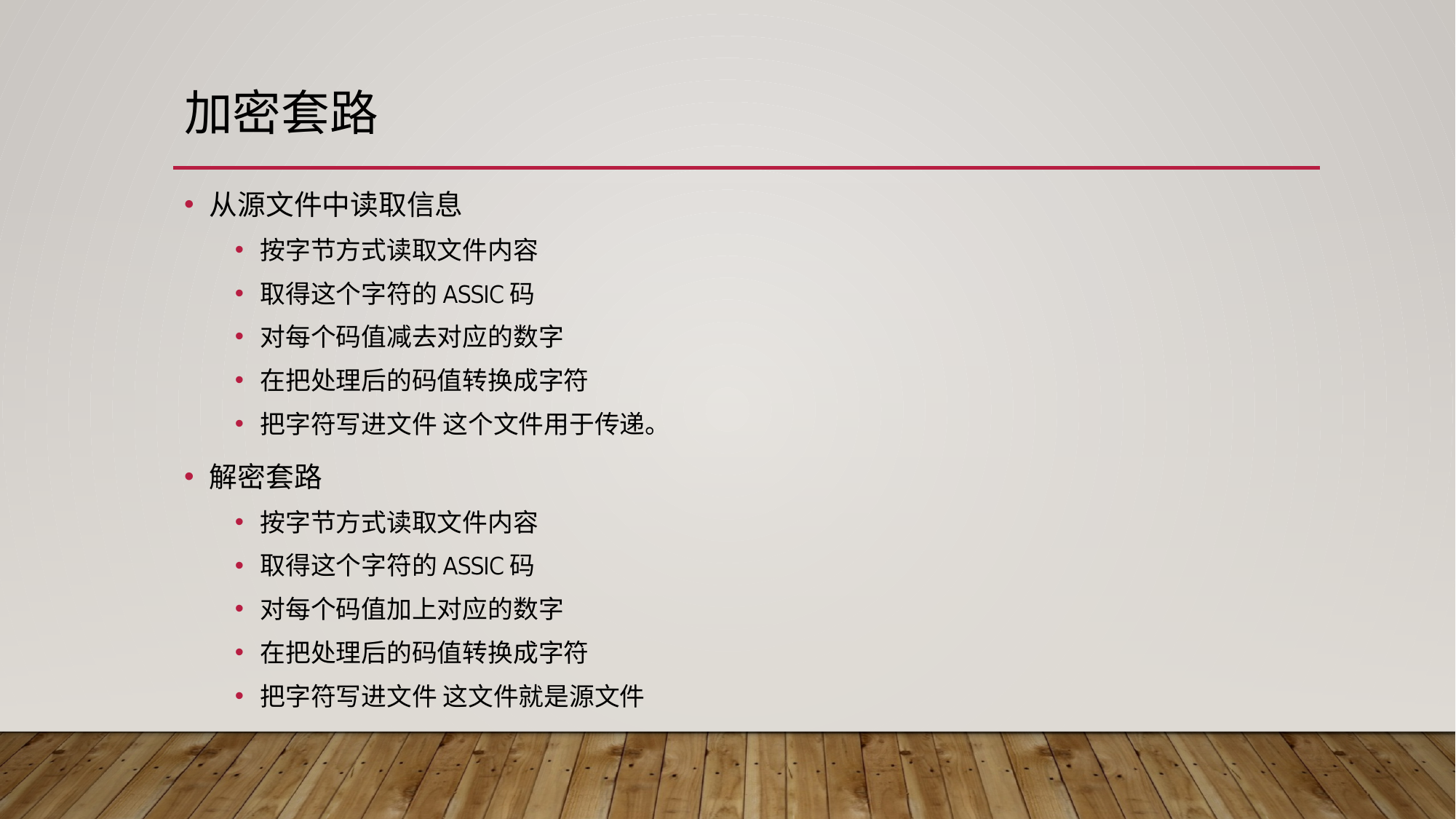

# 加密套路
从源文件中读取信息
按字节方式读取文件内容
取得这个字符的ASSIC码
对每个码值减去对应的数字
在把处理后的码值转换成字符
把字符写进文件 这个文件用于传递。
解密套路
按字节方式读取文件内容
取得这个字符的ASSIC码
对每个码值加上对应的数字
在把处理后的码值转换成字符
把字符写进文件 这文件就是源文件